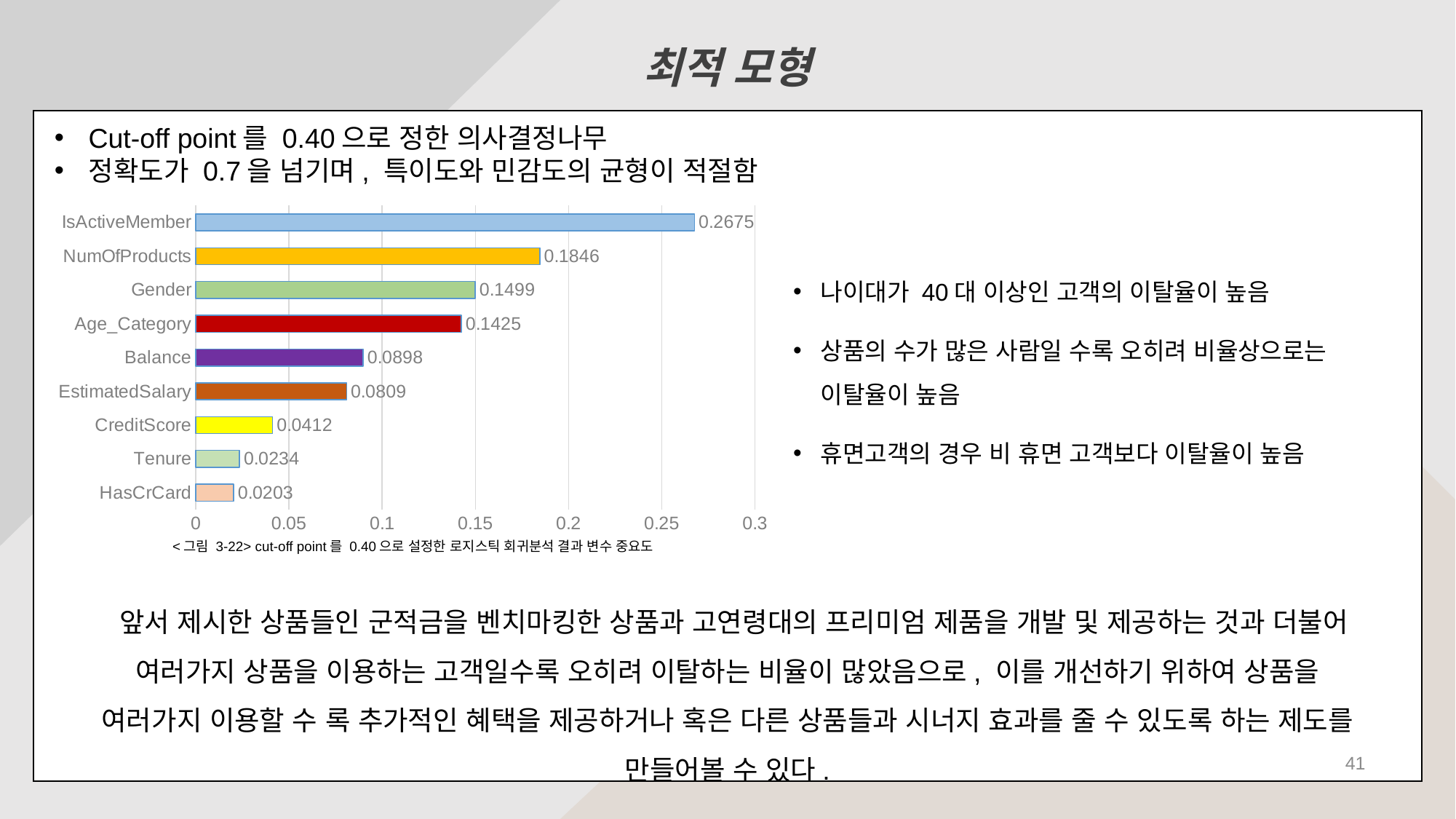

최적 모형

Cut-off point를 0.40으로 정한 의사결정나무
정확도가 0.7을 넘기며, 특이도와 민감도의 균형이 적절함

### Chart

| Category | 변수 중요도 |
|---|---|
| HasCrCard | 0.0203 |
| Tenure | 0.0234 |
| CreditScore | 0.0412 |
| EstimatedSalary | 0.0809 |
| Balance | 0.0898 |
| Age_Category | 0.1425 |
| Gender | 0.1499 |
| NumOfProducts | 0.1846 |
| IsActiveMember | 0.2675 |
나이대가 40대 이상인 고객의 이탈율이 높음
상품의 수가 많은 사람일 수록 오히려 비율상으로는 이탈율이 높음
휴면고객의 경우 비 휴면 고객보다 이탈율이 높음

<그림 3-22> cut-off point를 0.40으로 설정한 로지스틱 회귀분석 결과 변수 중요도
 앞서 제시한 상품들인 군적금을 벤치마킹한 상품과 고연령대의 프리미엄 제품을 개발 및 제공하는 것과 더불어 여러가지 상품을 이용하는 고객일수록 오히려 이탈하는 비율이 많았음으로, 이를 개선하기 위하여 상품을 여러가지 이용할 수 록 추가적인 혜택을 제공하거나 혹은 다른 상품들과 시너지 효과를 줄 수 있도록 하는 제도를 만들어볼 수 있다.
41